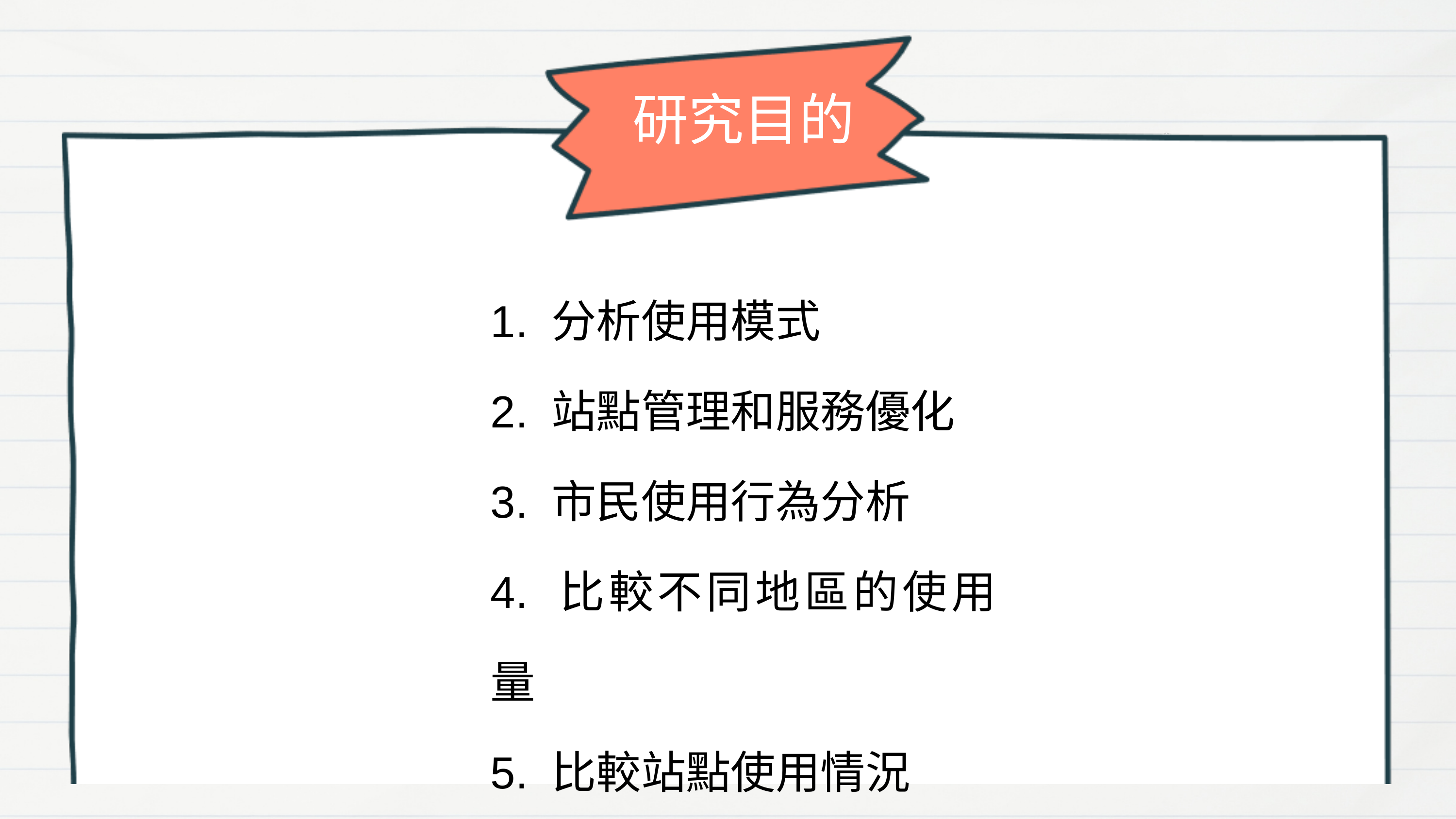

研究目的
1. 分析使用模式
2. 站點管理和服務優化
3. 市民使用行為分析
4. 比較不同地區的使用量
5. 比較站點使用情況